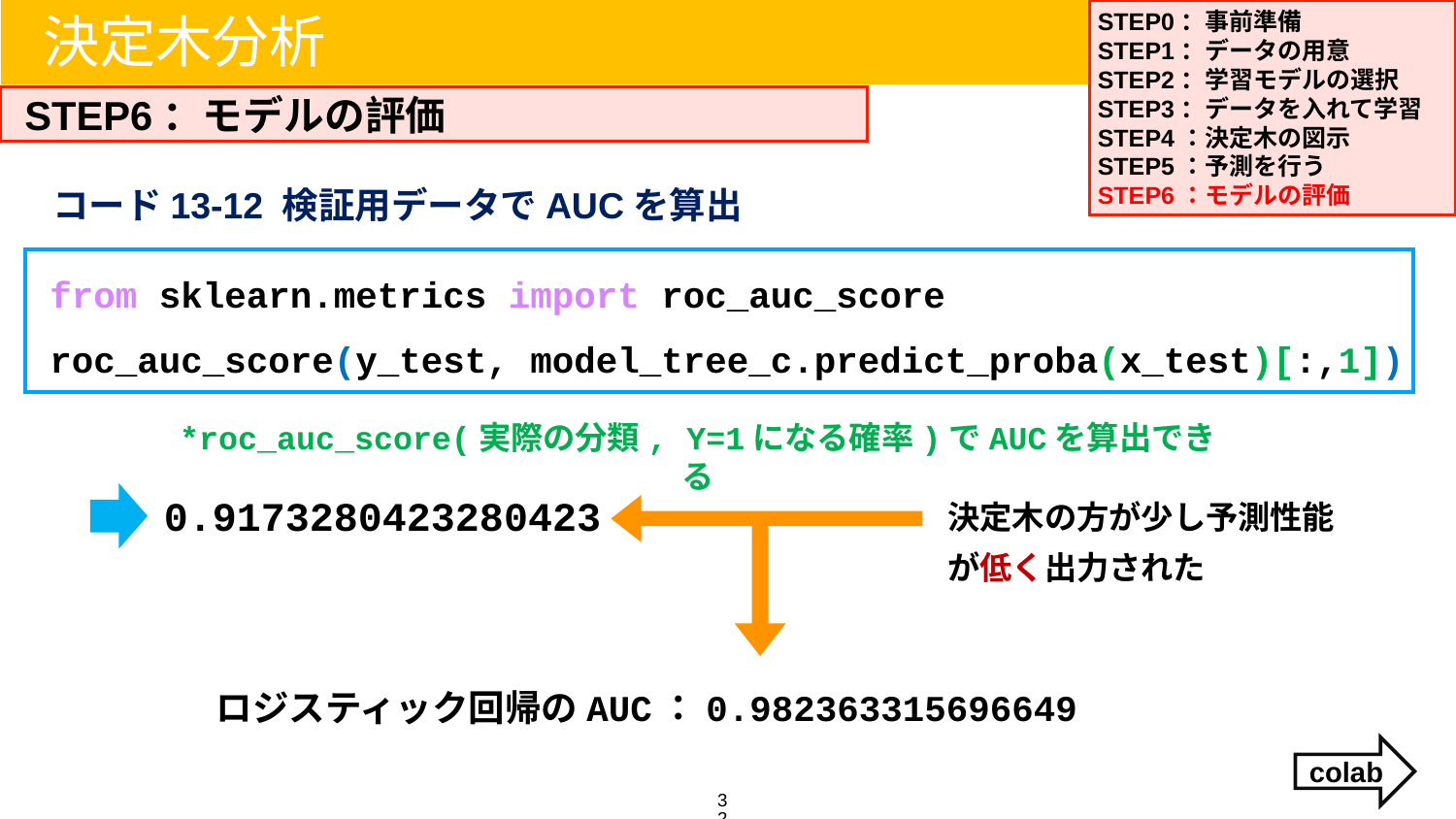

STEP0：事前準備
STEP1：データの用意
STEP2：学習モデルの選択
STEP3：データを入れて学習
STEP4：決定木の図示
STEP5：予測を行う
STEP6：モデルの評価

決定木分析
STEP6：モデルの評価
コード13-12 検証用データでAUCを算出
from sklearn.metrics import roc_auc_score
roc_auc_score(y_test, model_tree_c.predict_proba(x_test)[:,1])
*roc_auc_score(実際の分類, Y=1になる確率)でAUCを算出できる
決定木の方が少し予測性能が低く出力された
0.9173280423280423

ロジスティック回帰のAUC：0.982363315696649
colab
32